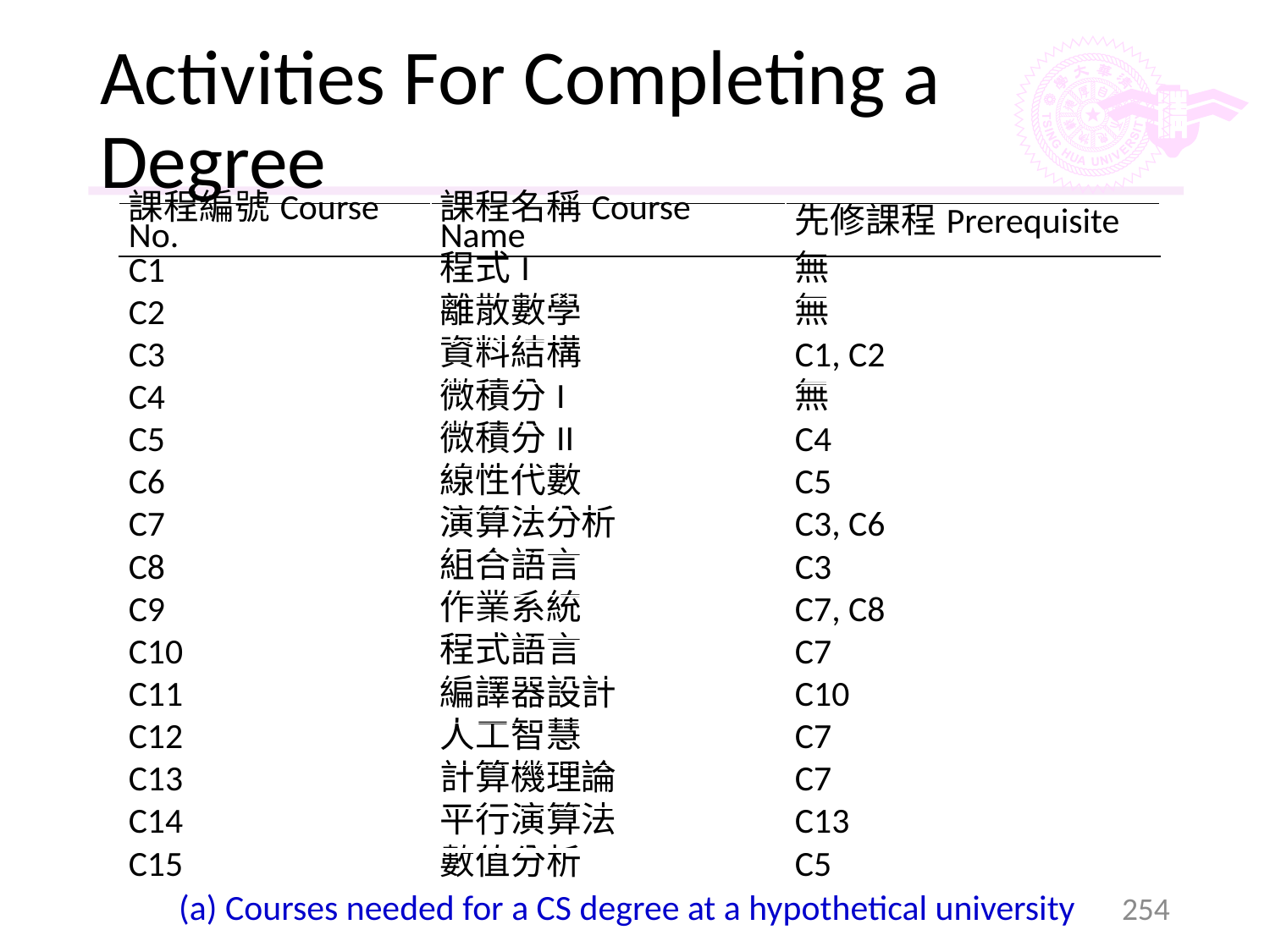

# Activities For Completing a Degree
| 課程編號Course No. | 課程名稱Course Name | 先修課程Prerequisite |
| --- | --- | --- |
| C1 | 程式I | 無 |
| C2 | 離散數學 | 無 |
| C3 | 資料結構 | C1, C2 |
| C4 | 微積分I | 無 |
| C5 | 微積分II | C4 |
| C6 | 線性代數 | C5 |
| C7 | 演算法分析 | C3, C6 |
| C8 | 組合語言 | C3 |
| C9 | 作業系統 | C7, C8 |
| C10 | 程式語言 | C7 |
| C11 | 編譯器設計 | C10 |
| C12 | 人工智慧 | C7 |
| C13 | 計算機理論 | C7 |
| C14 | 平行演算法 | C13 |
| C15 | 數值分析 | C5 |
(a) Courses needed for a CS degree at a hypothetical university
254